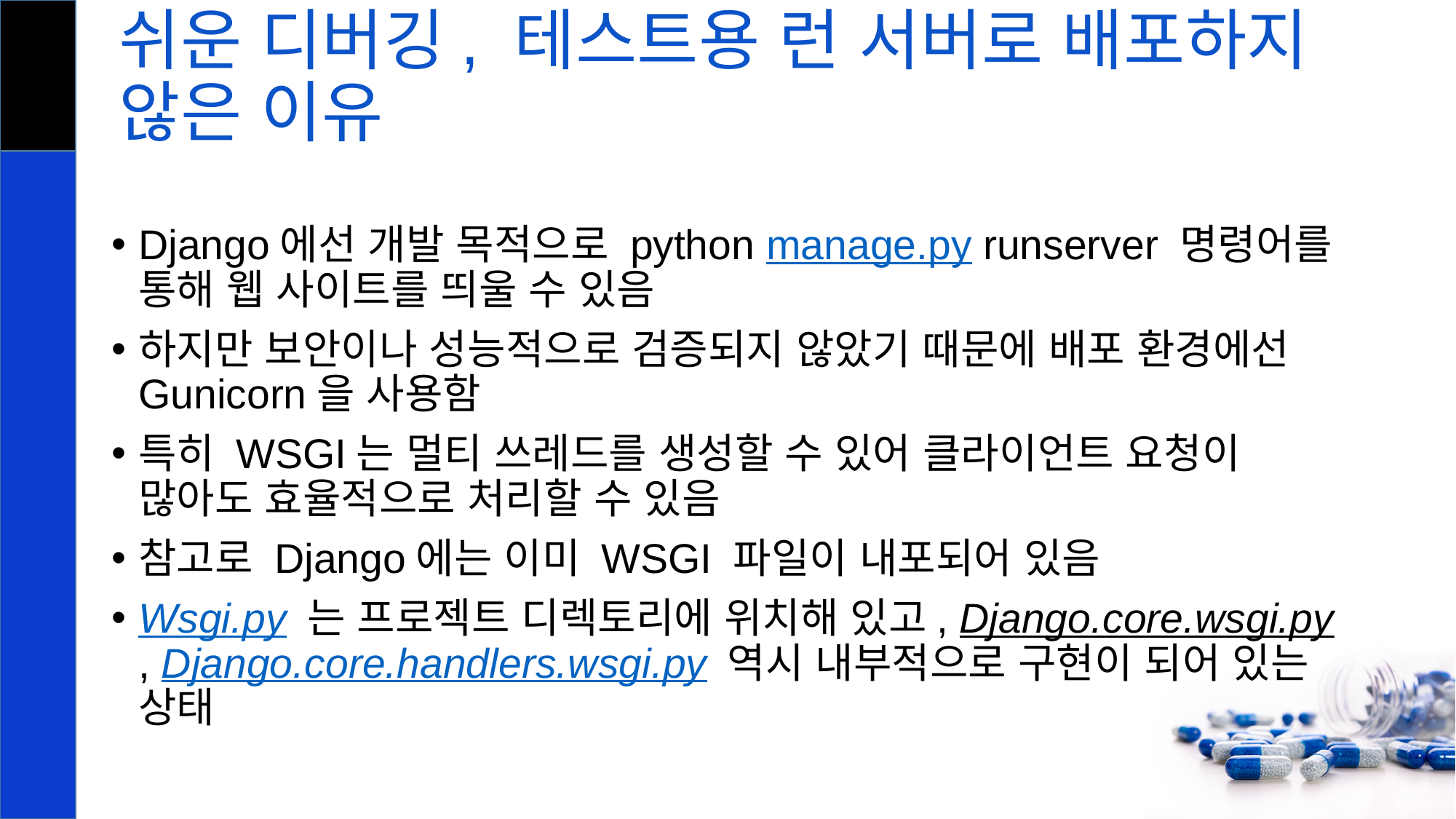

# 쉬운 디버깅, 테스트용 런 서버로 배포하지 않은 이유
Django에선 개발 목적으로 python manage.py runserver 명령어를 통해 웹 사이트를 띄울 수 있음
하지만 보안이나 성능적으로 검증되지 않았기 때문에 배포 환경에선 Gunicorn을 사용함
특히 WSGI는 멀티 쓰레드를 생성할 수 있어 클라이언트 요청이 많아도 효율적으로 처리할 수 있음
참고로 Django에는 이미 WSGI 파일이 내포되어 있음
Wsgi.py 는 프로젝트 디렉토리에 위치해 있고, Django.core.wsgi.py, Django.core.handlers.wsgi.py 역시 내부적으로 구현이 되어 있는 상태